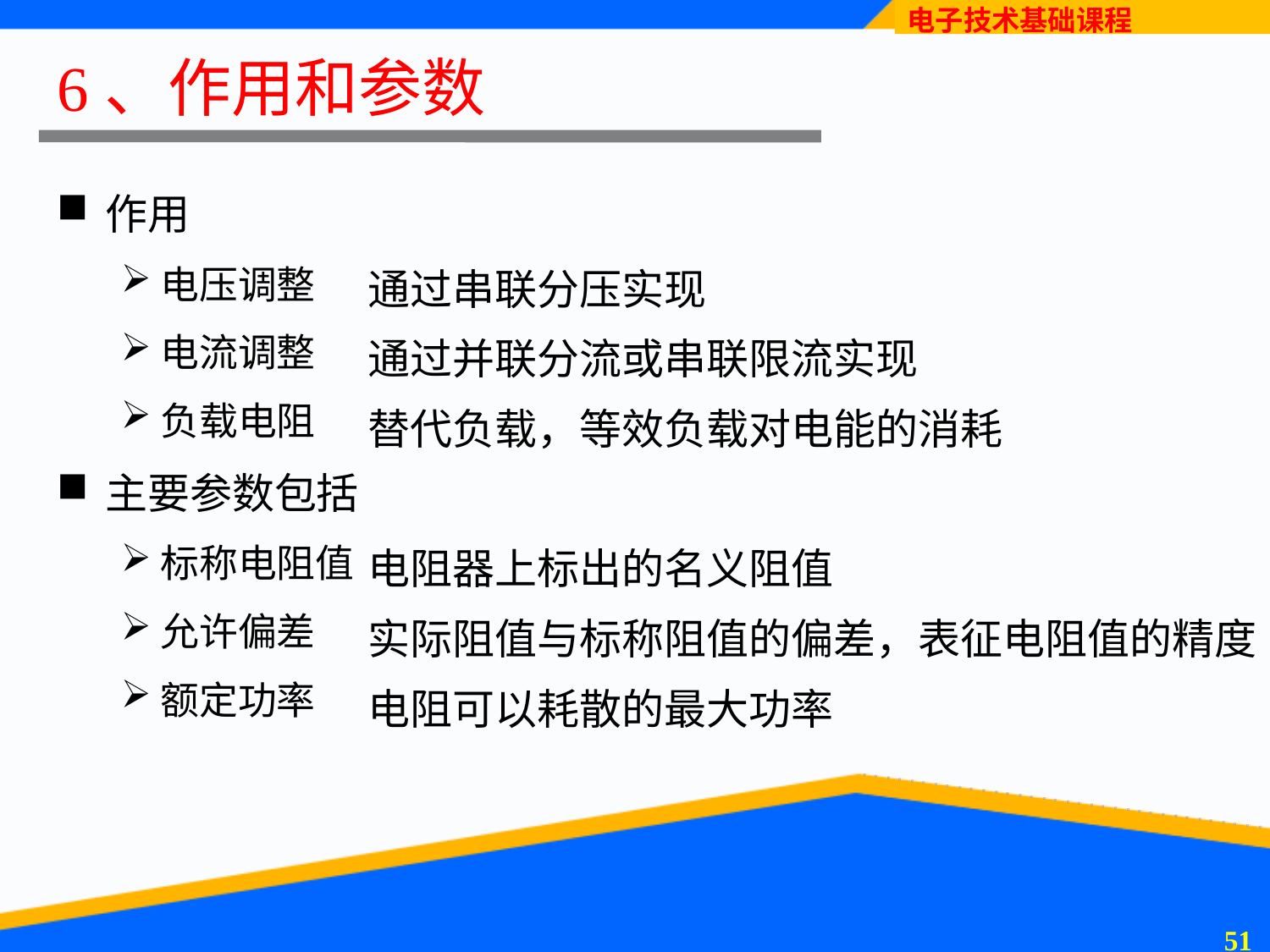

6、作用和参数
作用
电压调整
电流调整
负载电阻
主要参数包括
标称电阻值
允许偏差
额定功率
通过串联分压实现
通过并联分流或串联限流实现
替代负载，等效负载对电能的消耗
电阻器上标出的名义阻值
实际阻值与标称阻值的偏差，表征电阻值的精度
电阻可以耗散的最大功率
51